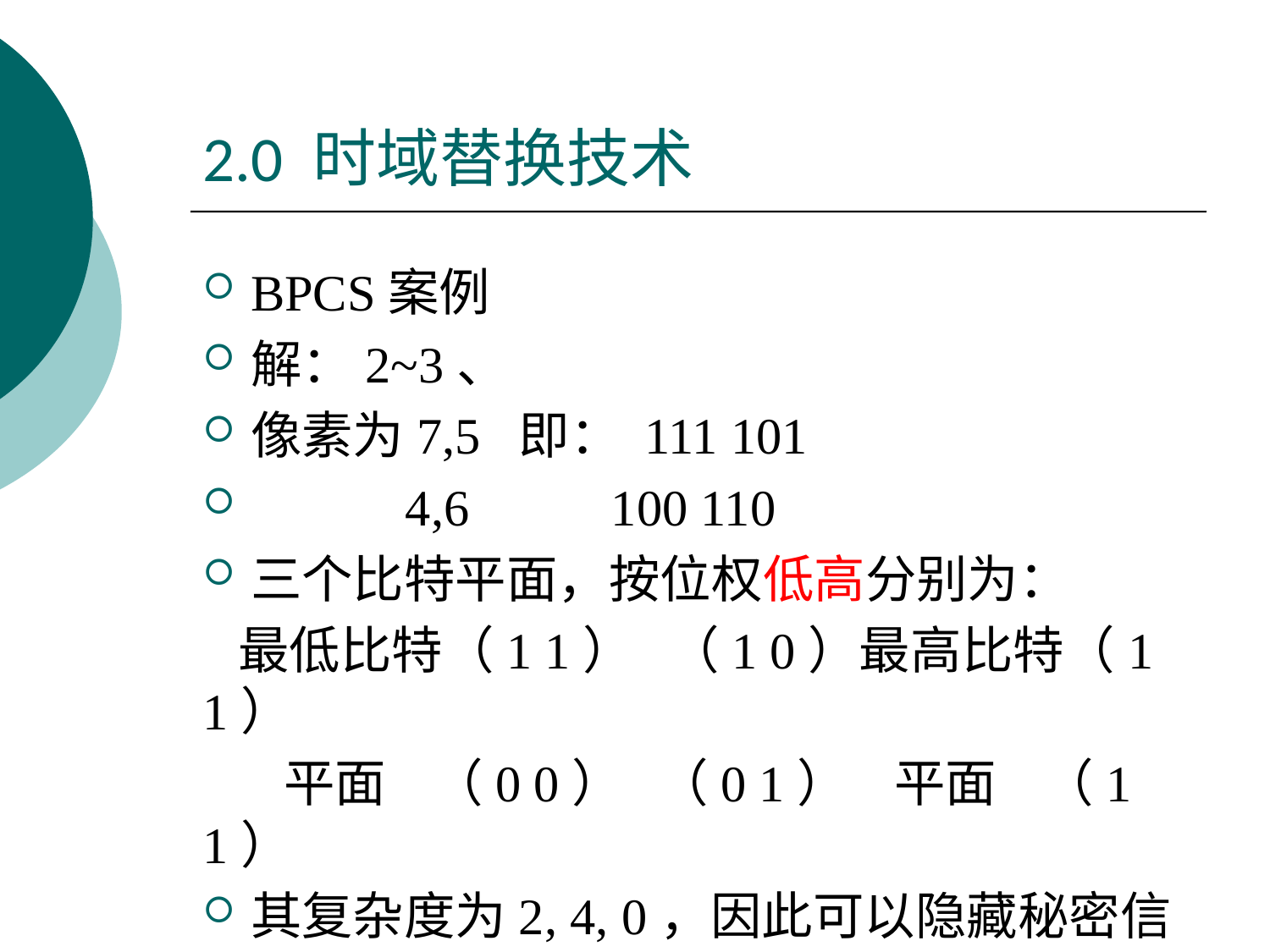

# 2.0 时域替换技术
BPCS案例
解：2~3、
像素为7,5  即： 111 101
            4,6           100 110
三个比特平面，按位权低高分别为：
  最低比特（1 1）   （1 0）最高比特（1 1）
      平面    （0 0）   （0 1）    平面    （1 1）
其复杂度为2, 4, 0，因此可以隐藏秘密信息的是最低和次低比特平面